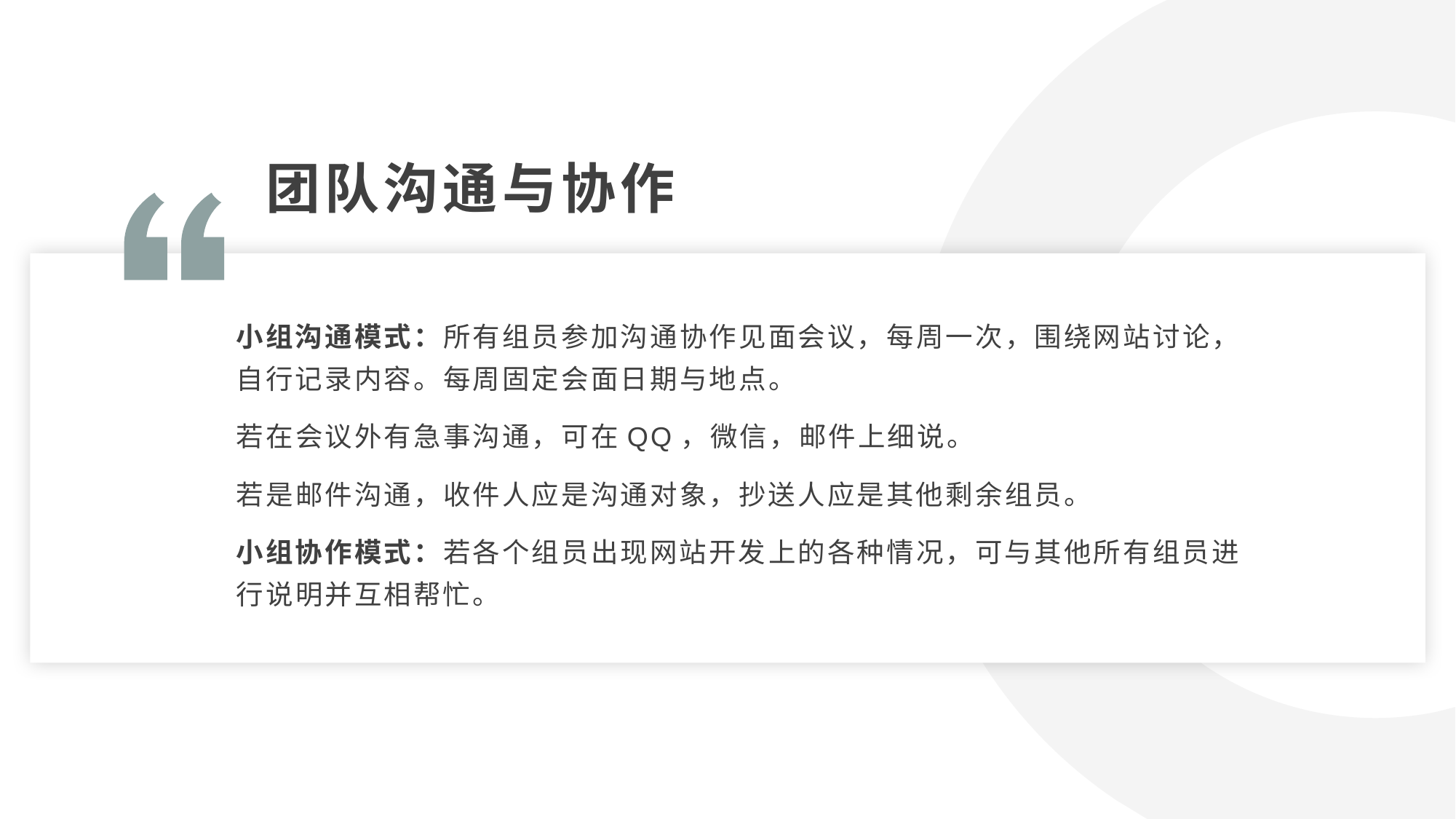

团队沟通与协作

小组沟通模式：所有组员参加沟通协作见面会议，每周一次，围绕网站讨论，自行记录内容。每周固定会面日期与地点。
若在会议外有急事沟通，可在QQ，微信，邮件上细说。
若是邮件沟通，收件人应是沟通对象，抄送人应是其他剩余组员。
小组协作模式：若各个组员出现网站开发上的各种情况，可与其他所有组员进行说明并互相帮忙。